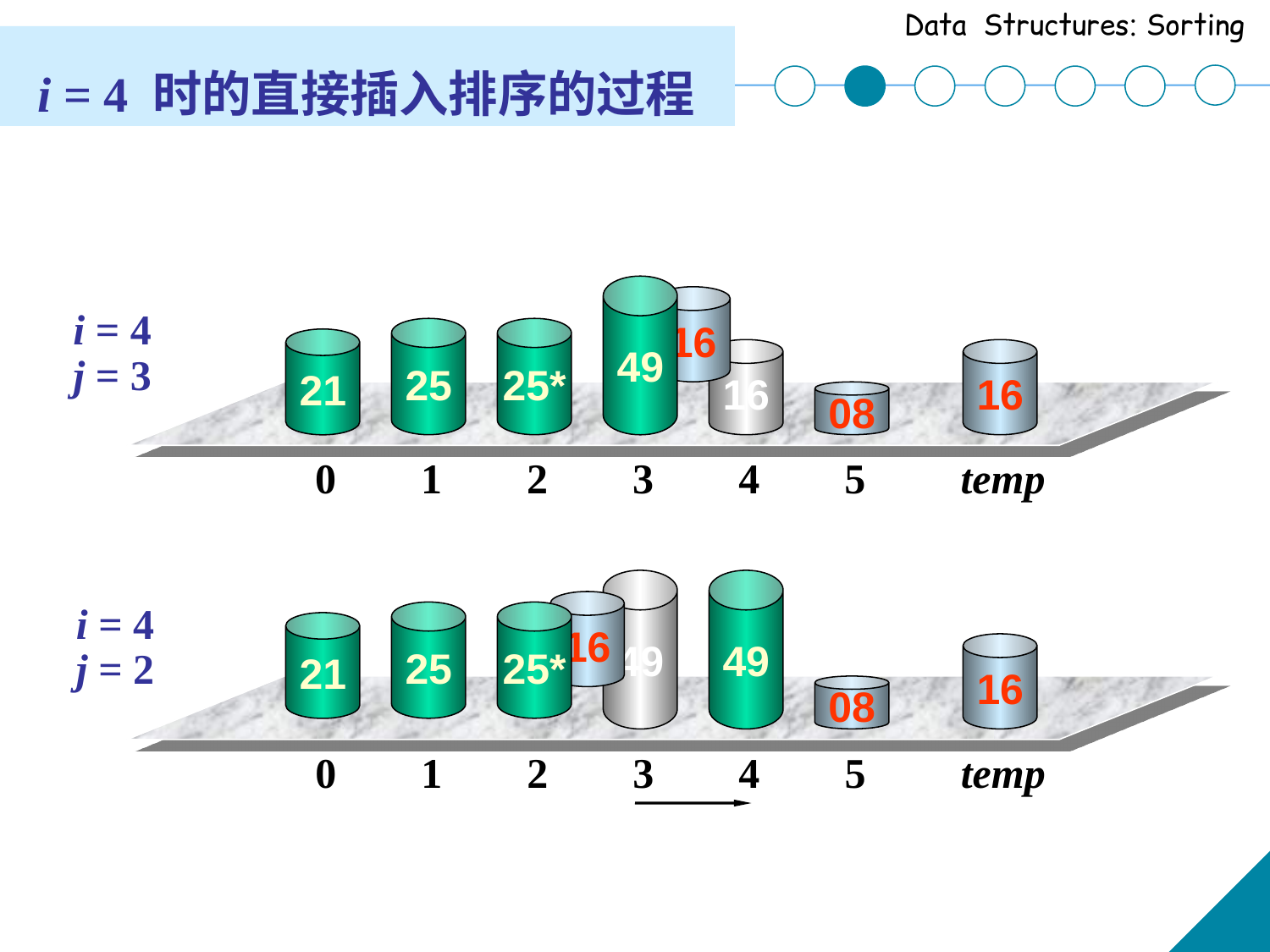

i = 4 时的直接插入排序的过程

49
16
i = 4
j = 3
25
25*
21
16
16

08
0        1        2        3        4        5         temp
49
49
16
i = 4
j = 2
25
25*
21
16

08
0        1        2        3        4        5         temp